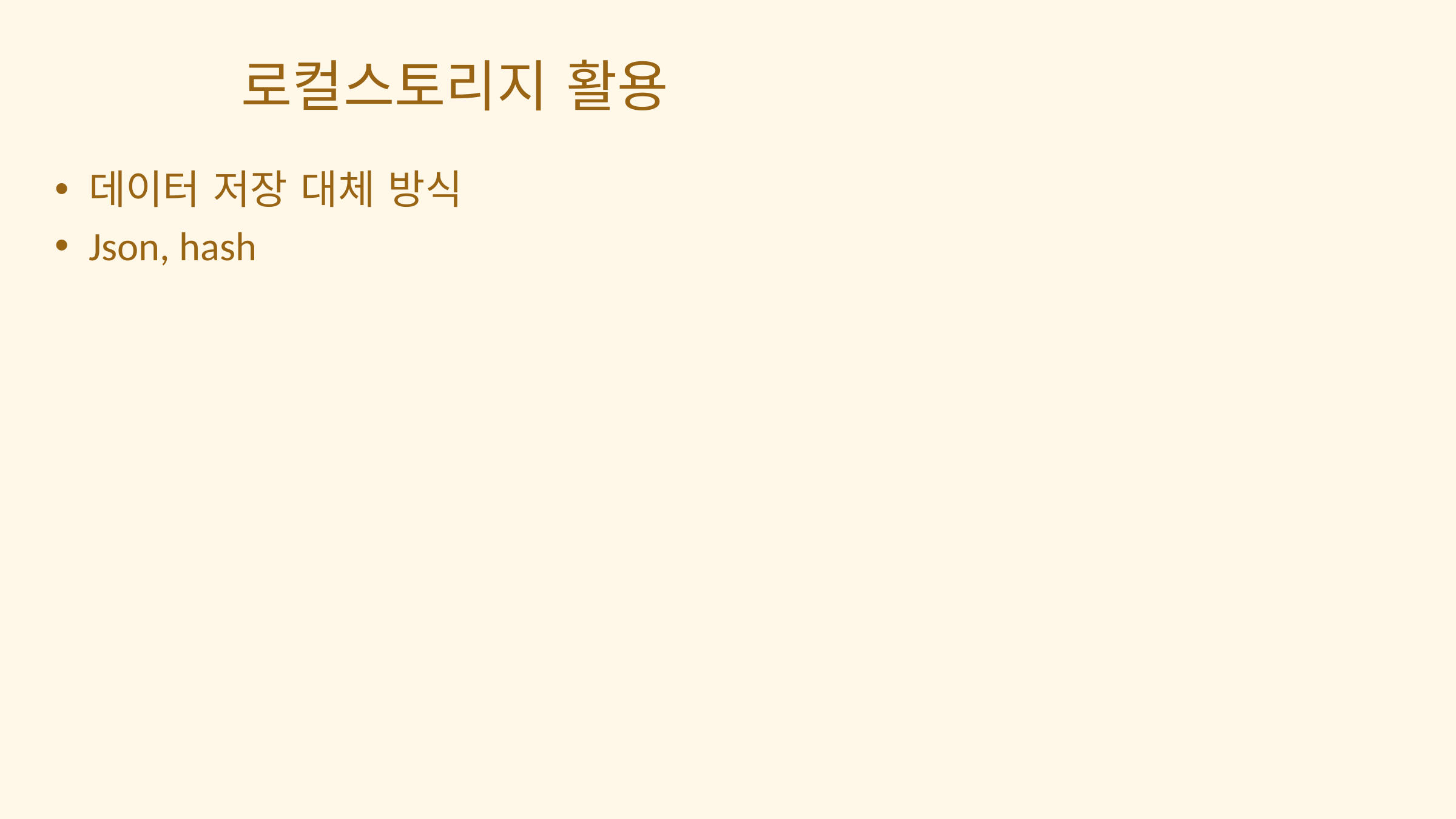

로컬스토리지 활용
데이터 저장 대체 방식
Json, hash